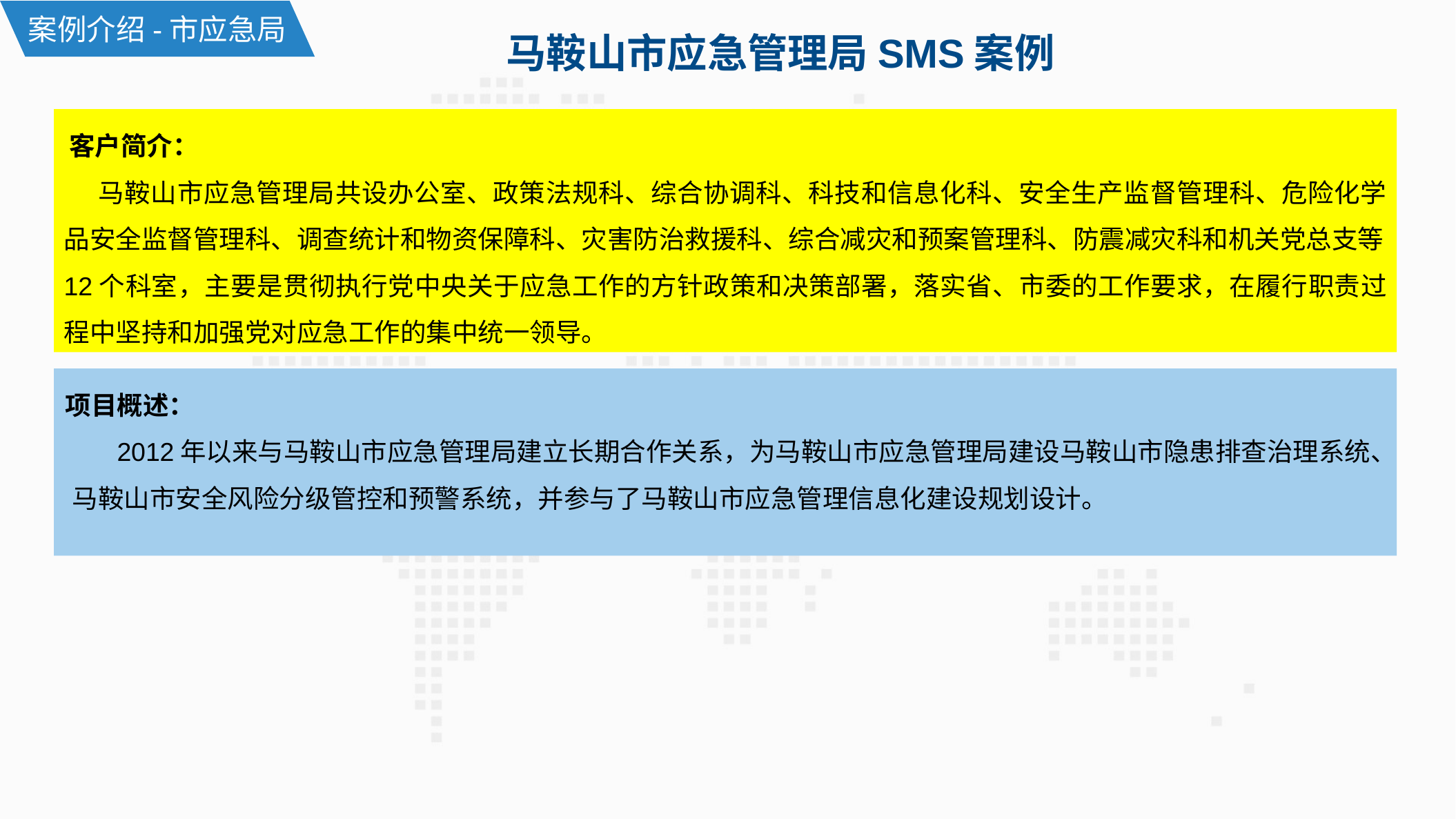

马鞍山市应急管理局SMS案例
案例介绍-市应急局
客户简介：
马鞍山市应急管理局共设办公室、政策法规科、综合协调科、科技和信息化科、安全生产监督管理科、危险化学品安全监督管理科、调查统计和物资保障科、灾害防治救援科、综合减灾和预案管理科、防震减灾科和机关党总支等12个科室，主要是贯彻执行党中央关于应急工作的方针政策和决策部署，落实省、市委的工作要求，在履行职责过程中坚持和加强党对应急工作的集中统一领导。
项目概述：
      2012年以来与马鞍山市应急管理局建立长期合作关系，为马鞍山市应急管理局建设马鞍山市隐患排查治理系统、马鞍山市安全风险分级管控和预警系统，并参与了马鞍山市应急管理信息化建设规划设计。